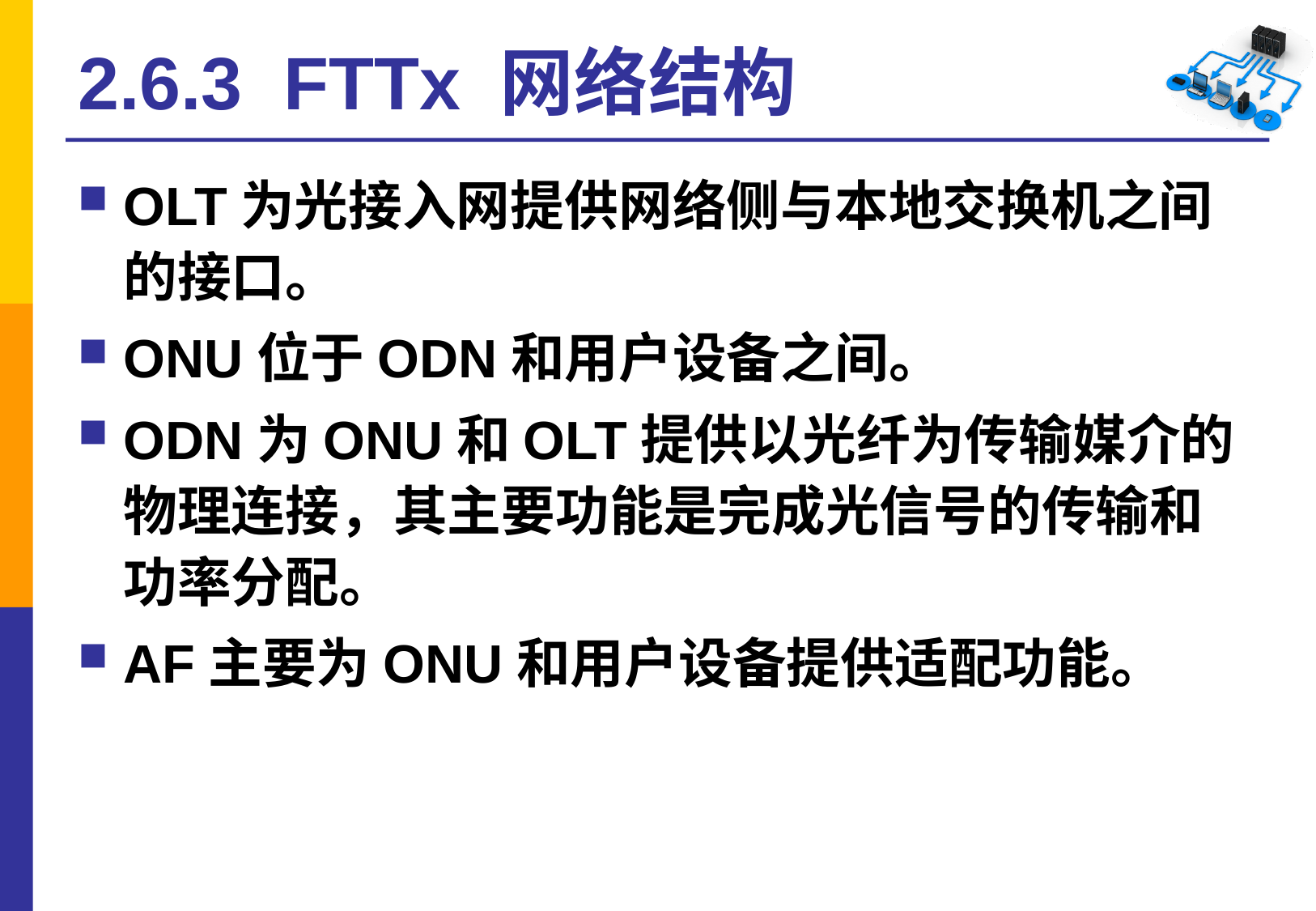

# 2.6.3  FTTx 网络结构
OLT为光接入网提供网络侧与本地交换机之间的接口。
ONU位于ODN和用户设备之间。
ODN为ONU和OLT提供以光纤为传输媒介的物理连接，其主要功能是完成光信号的传输和功率分配。
AF主要为ONU和用户设备提供适配功能。